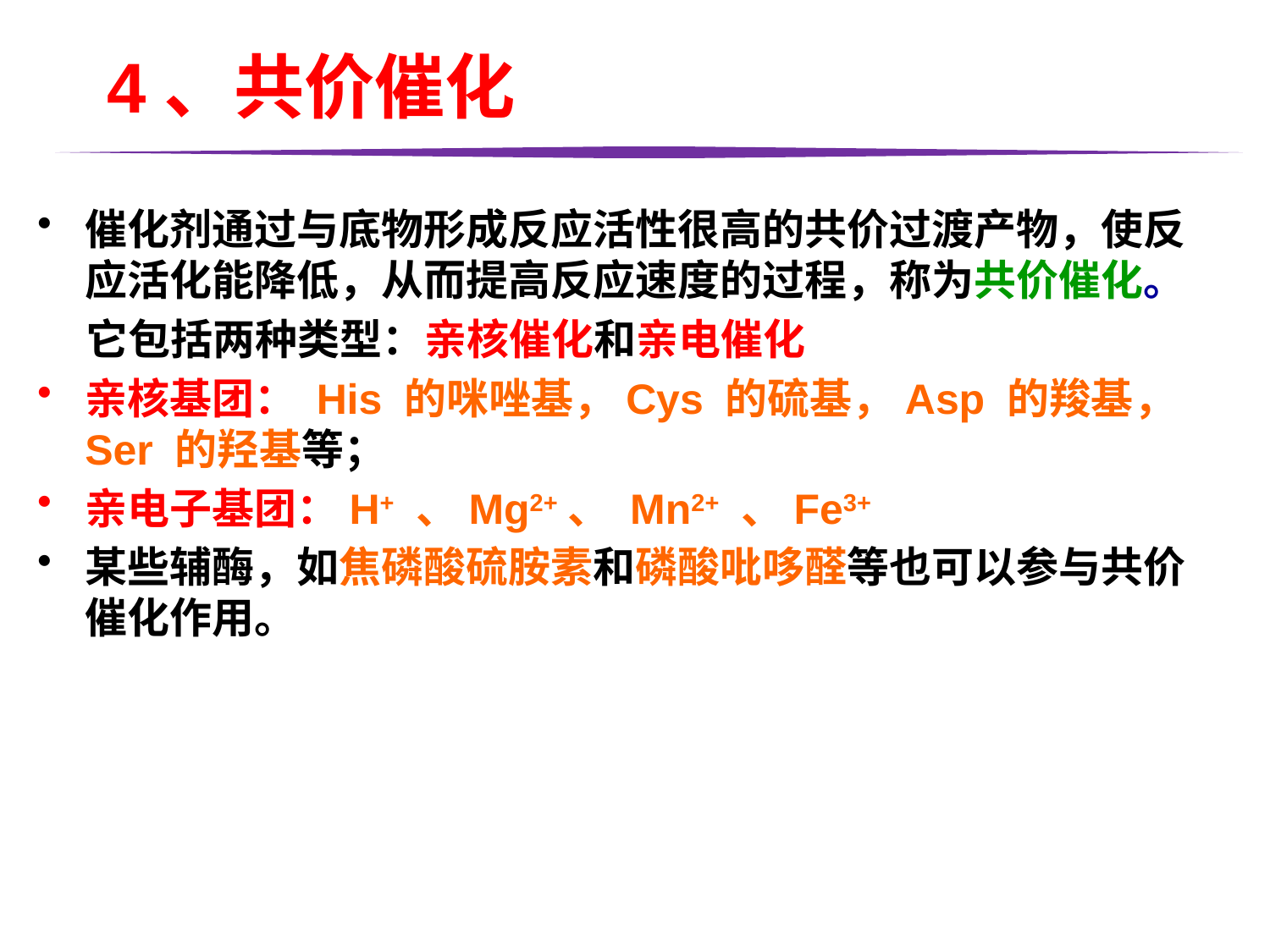

4、共价催化
催化剂通过与底物形成反应活性很高的共价过渡产物，使反应活化能降低，从而提高反应速度的过程，称为共价催化。
    它包括两种类型：亲核催化和亲电催化
亲核基团： His 的咪唑基，Cys 的硫基，Asp 的羧基，Ser 的羟基等；
亲电子基团：H+ 、Mg2+、 Mn2+ 、Fe3+
某些辅酶，如焦磷酸硫胺素和磷酸吡哆醛等也可以参与共价催化作用。